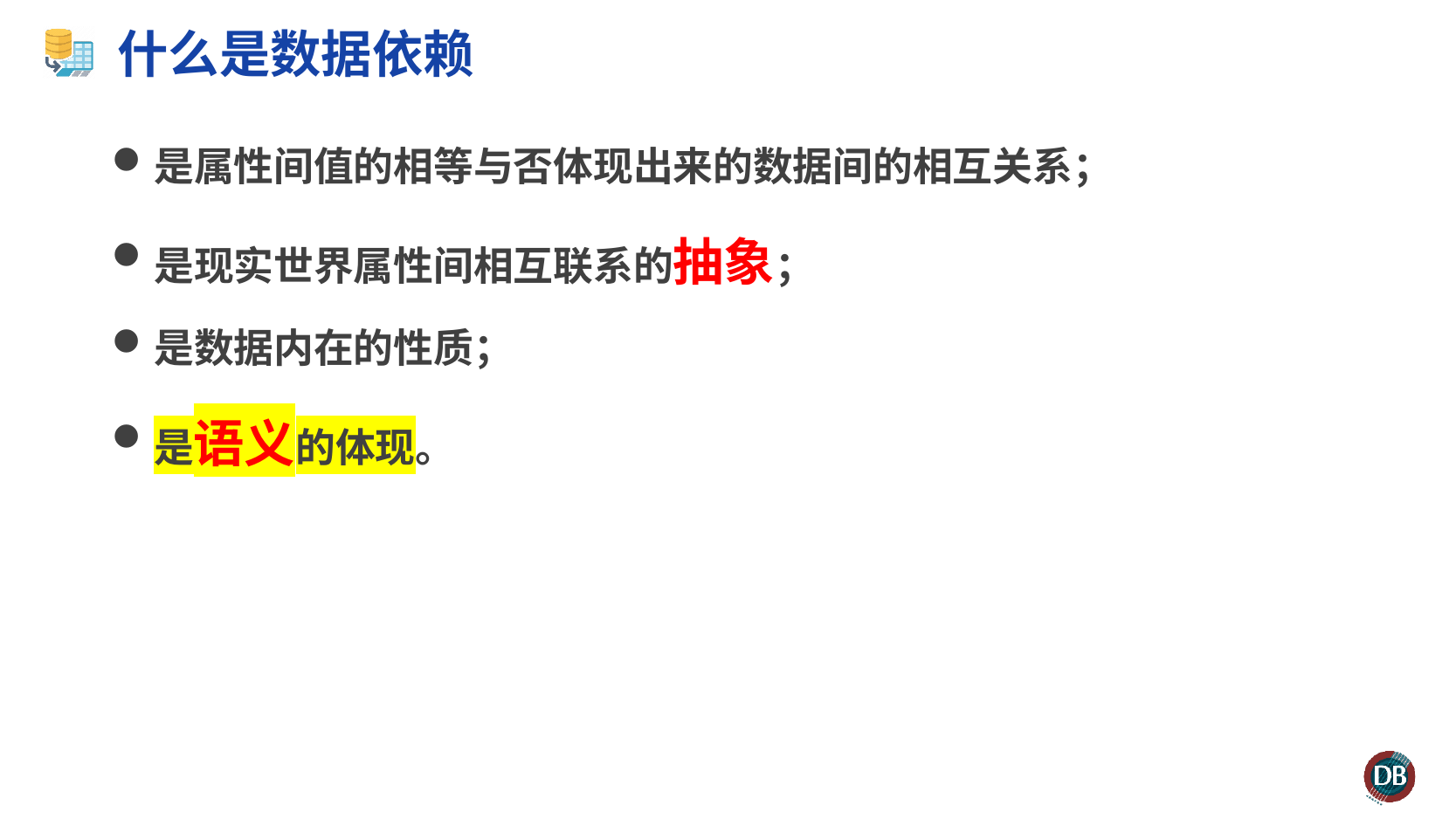

# 什么是数据依赖
是属性间值的相等与否体现出来的数据间的相互关系；
是现实世界属性间相互联系的抽象；
是数据内在的性质；
是语义的体现。